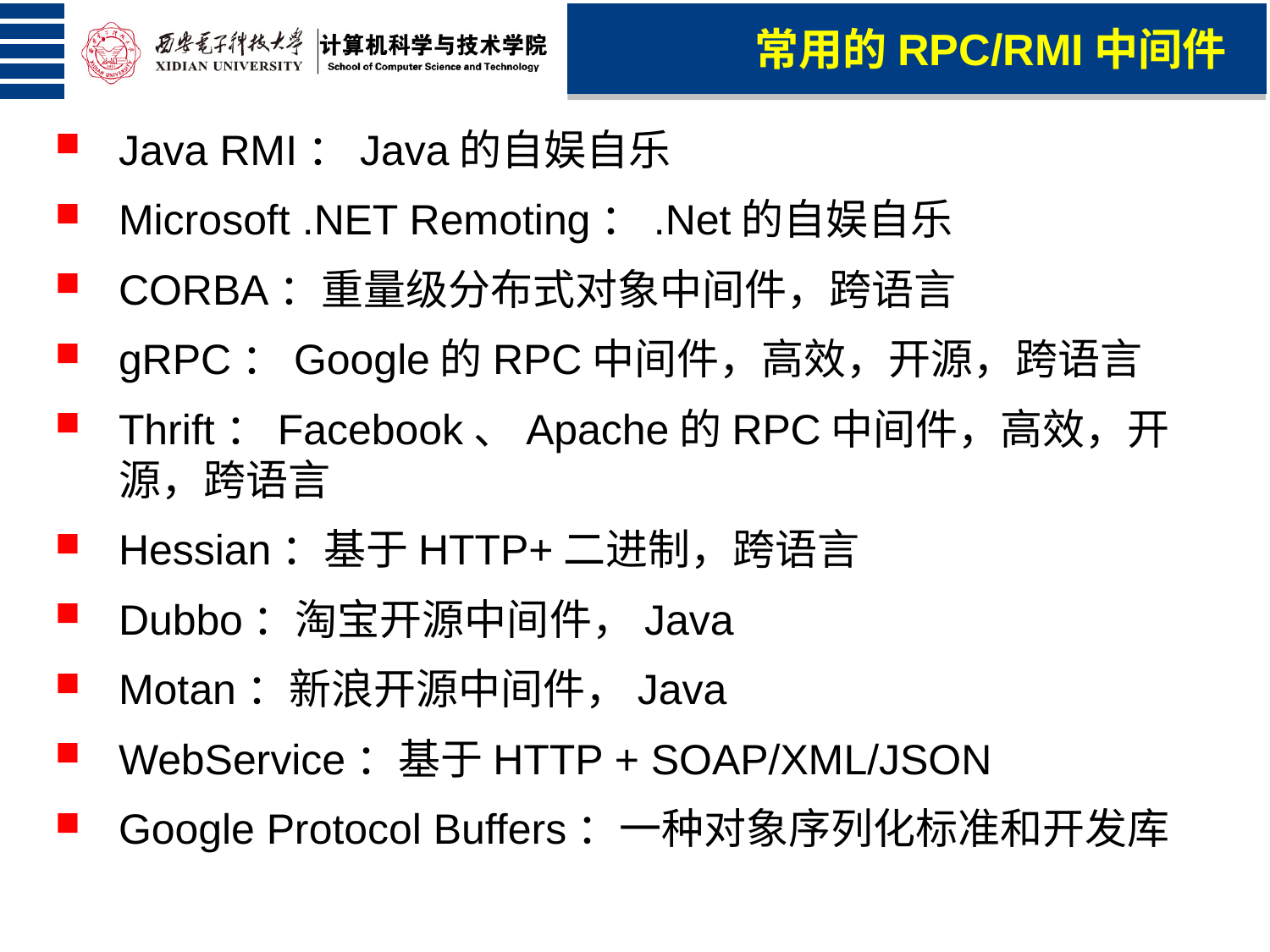

常用的RPC/RMI中间件
Java RMI：Java的自娱自乐
Microsoft .NET Remoting：.Net的自娱自乐
CORBA：重量级分布式对象中间件，跨语言
gRPC：Google的RPC中间件，高效，开源，跨语言
Thrift：Facebook、Apache的RPC中间件，高效，开源，跨语言
Hessian：基于HTTP+二进制，跨语言
Dubbo：淘宝开源中间件，Java
Motan：新浪开源中间件，Java
WebService：基于HTTP + SOAP/XML/JSON
Google Protocol Buffers：一种对象序列化标准和开发库